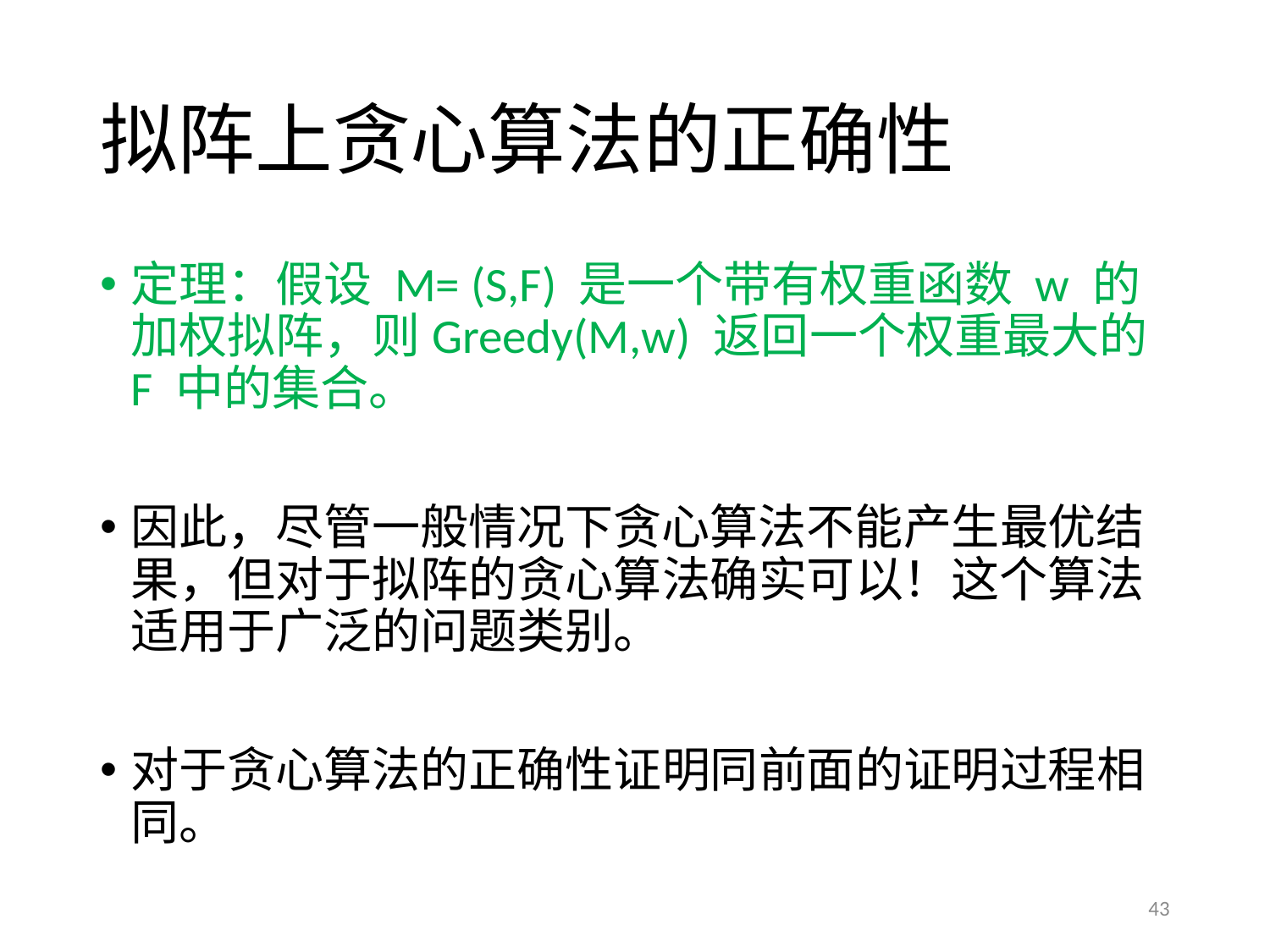

# 拟阵上贪心算法的正确性
定理：假设 M= (S,F) 是一个带有权重函数 w 的加权拟阵，则Greedy(M,w) 返回一个权重最大的 F 中的集合。

因此，尽管一般情况下贪心算法不能产生最优结果，但对于拟阵的贪心算法确实可以！这个算法适用于广泛的问题类别。

对于贪心算法的正确性证明同前面的证明过程相同。
43